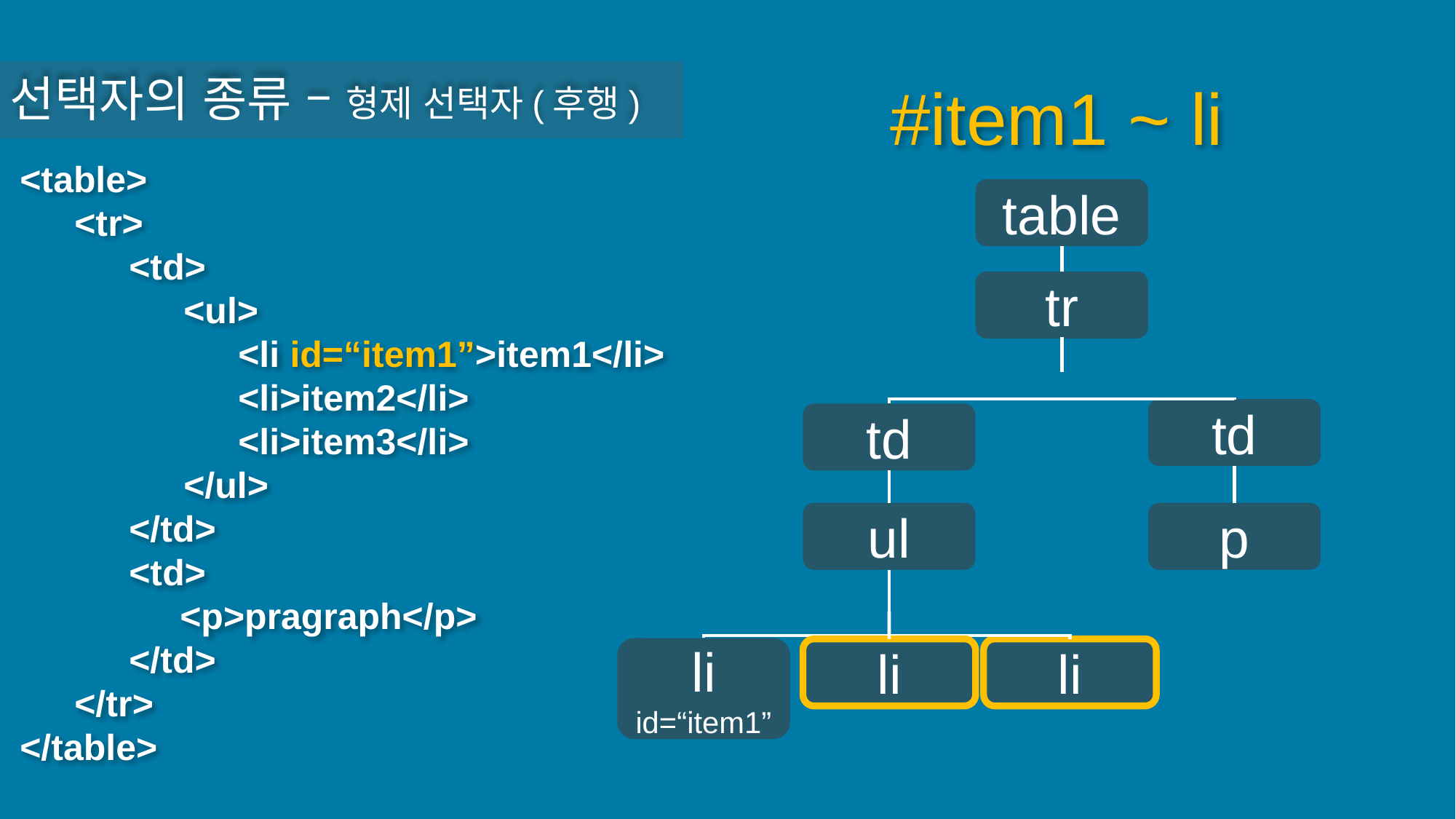

선택자의 종류 – 형제 선택자(후행)
#item1 ~ li
<table>
<tr>
<td>
<ul>
<li id=“item1”>item1</li>
<li>item2</li>
<li>item3</li>
</ul>
</td>
<td>
     <p>pragraph</p>
</td>
</tr>
</table>
table
tr
td
td
ul
p
li
li
li id=“item1”